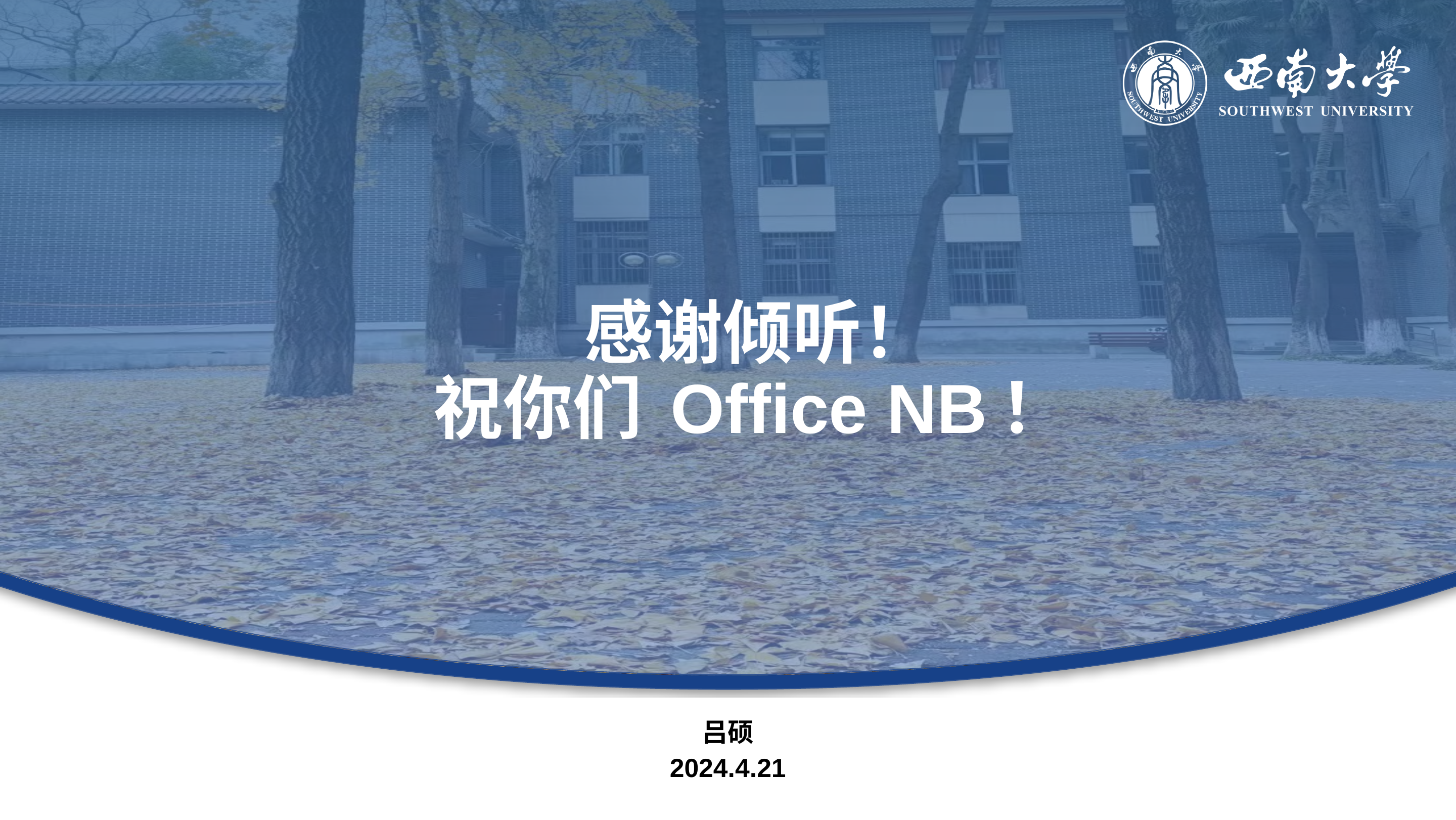

# 感谢倾听！ 祝你们 Office NB！
吕硕
2024.4.21